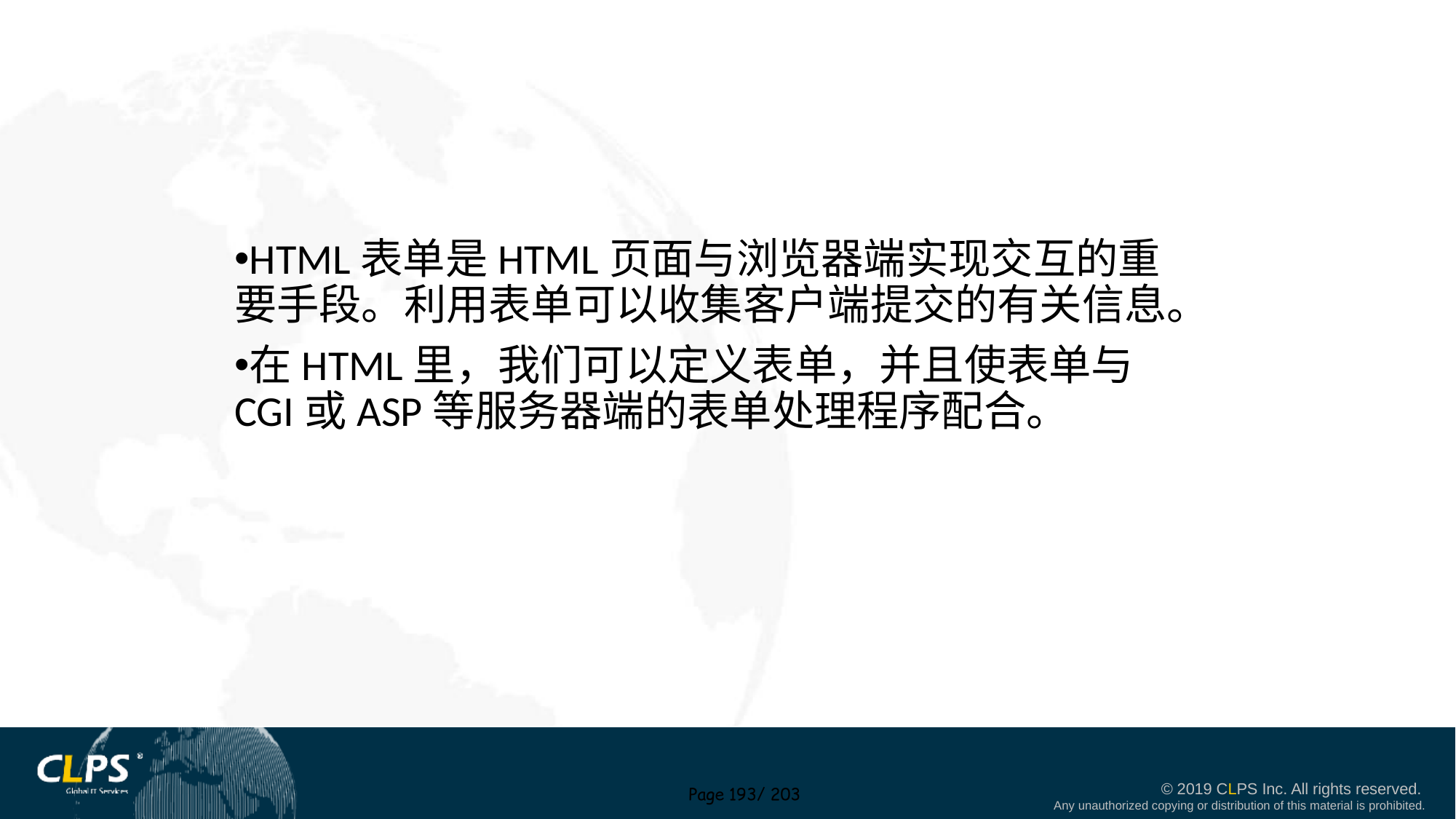

HTML表单是HTML页面与浏览器端实现交互的重要手段。利用表单可以收集客户端提交的有关信息。
在HTML里，我们可以定义表单，并且使表单与CGI或ASP等服务器端的表单处理程序配合。
Page 193/ 203